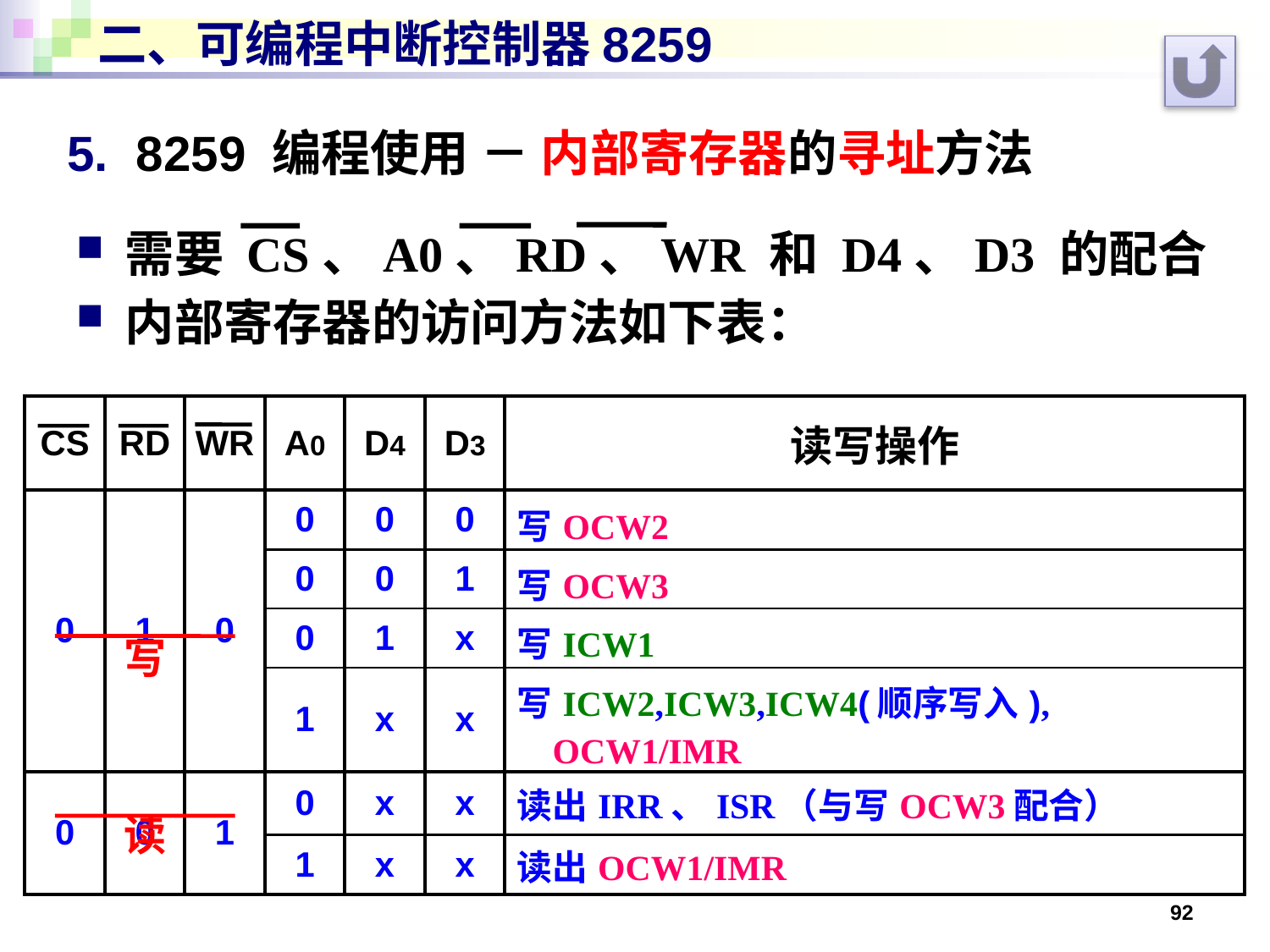

# 二、可编程中断控制器8259

5.  8259 编程使用 － 内部寄存器的寻址方法
需要 CS、A0、RD、WR 和 D4、D3 的配合
内部寄存器的访问方法如下表：

| CS | RD | WR | A0 | D4 | D3 | 读写操作 |
| --- | --- | --- | --- | --- | --- | --- |
| 0 | 1 | 0 | 0 | 0 | 0 | 写OCW2 |
|  |  |  | 0 | 0 | 1 | 写OCW3 |
|  |  |  | 0 | 1 | x | 写ICW1 |
|  |  |  | 1 | x | x | 写ICW2,ICW3,ICW4(顺序写入), OCW1/IMR |
| 0 | 0 | 1 | 0 | x | x | 读出IRR、ISR（与写OCW3配合） |
|  |  |  | 1 | x | x | 读出OCW1/IMR |

写

读

92